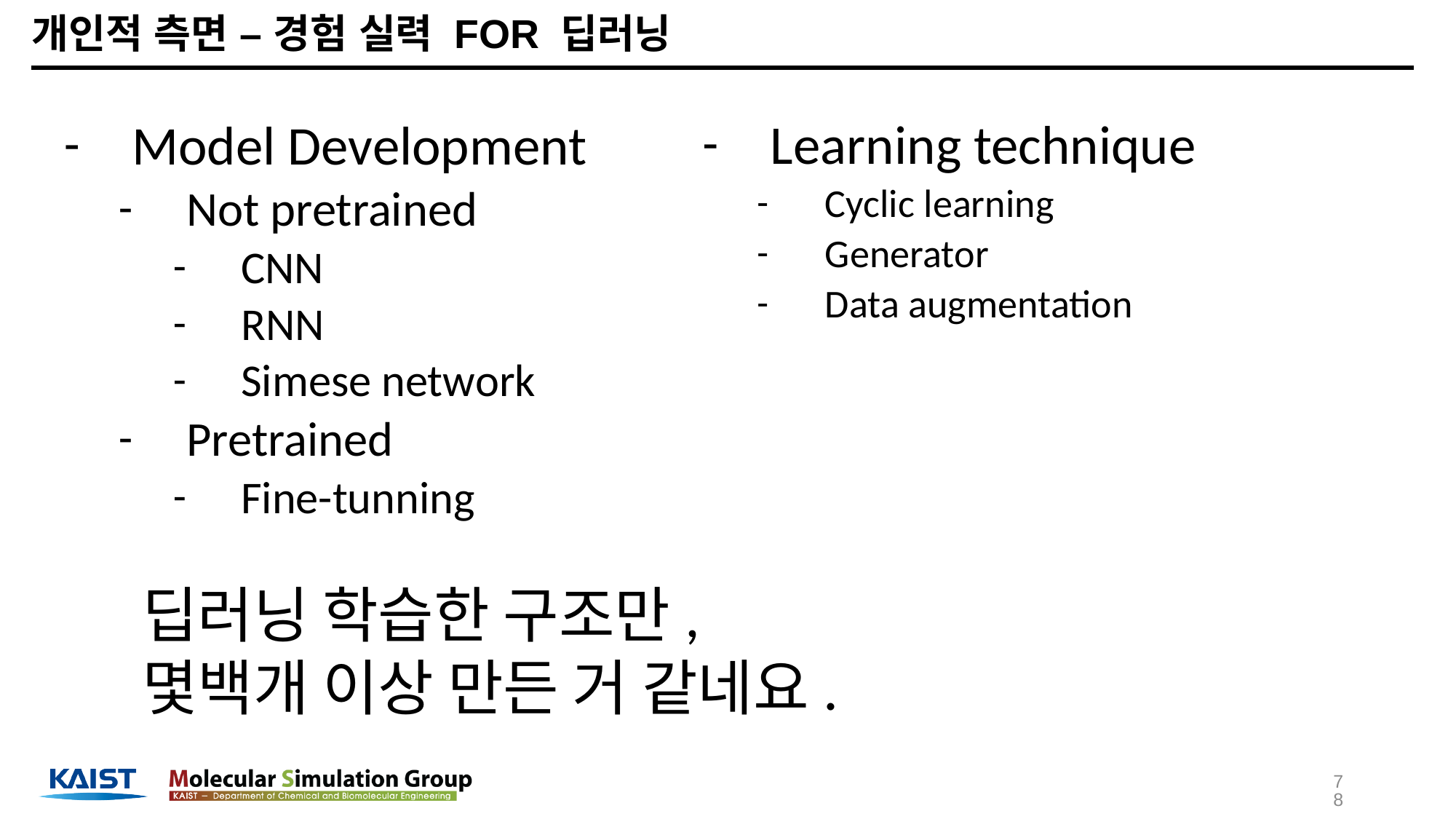

# 개인적 측면 – 경험 실력 FOR 딥러닝

Learning technique
Cyclic learning
Generator
Data augmentation
Model Development
Not pretrained
CNN
RNN
Simese network
Pretrained
Fine-tunning
딥러닝 학습한 구조만,
몇백개 이상 만든 거 같네요.
78